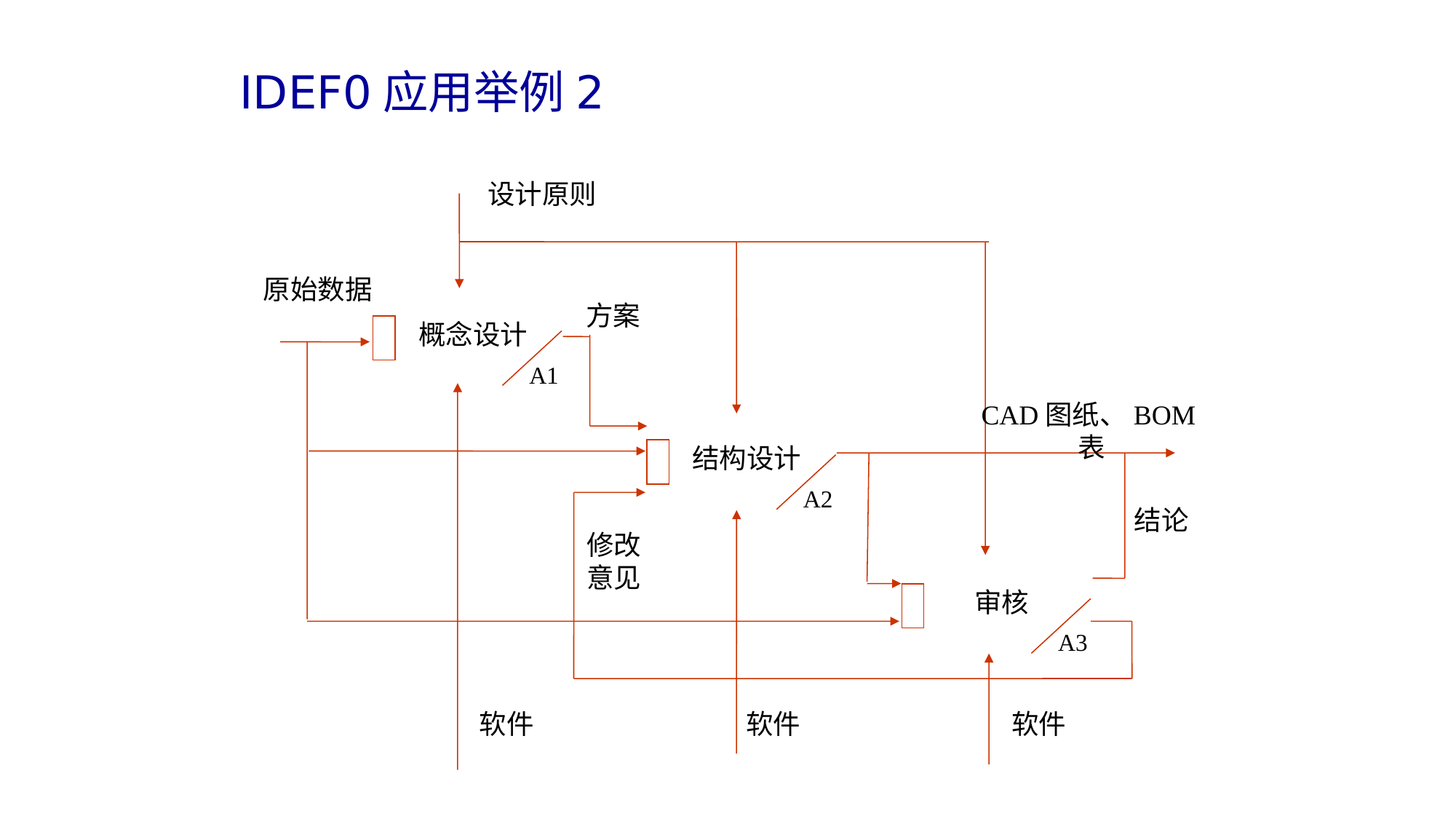

IDEF0应用举例2
设计原则

概念设计

A1

结构设计

A2

审核

A3

原始数据
方案
CAD图纸、BOM表
结论
修改意见
软件
软件
软件